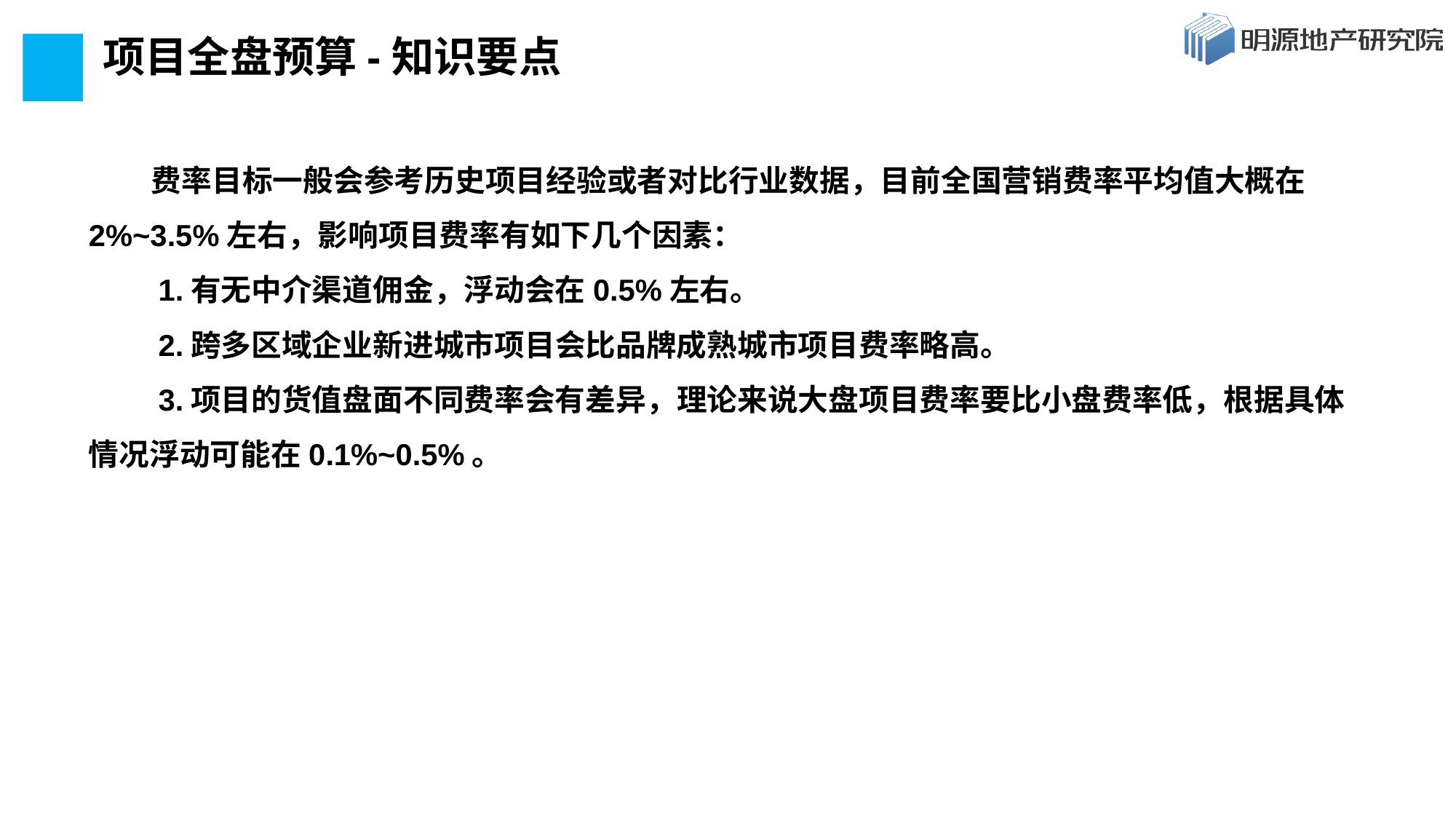

# 项目全盘预算-知识要点
        费率目标一般会参考历史项目经验或者对比行业数据，目前全国营销费率平均值大概在2%~3.5%左右，影响项目费率有如下几个因素：
         1.有无中介渠道佣金，浮动会在0.5%左右。
         2.跨多区域企业新进城市项目会比品牌成熟城市项目费率略高。
         3.项目的货值盘面不同费率会有差异，理论来说大盘项目费率要比小盘费率低，根据具体情况浮动可能在0.1%~0.5%。